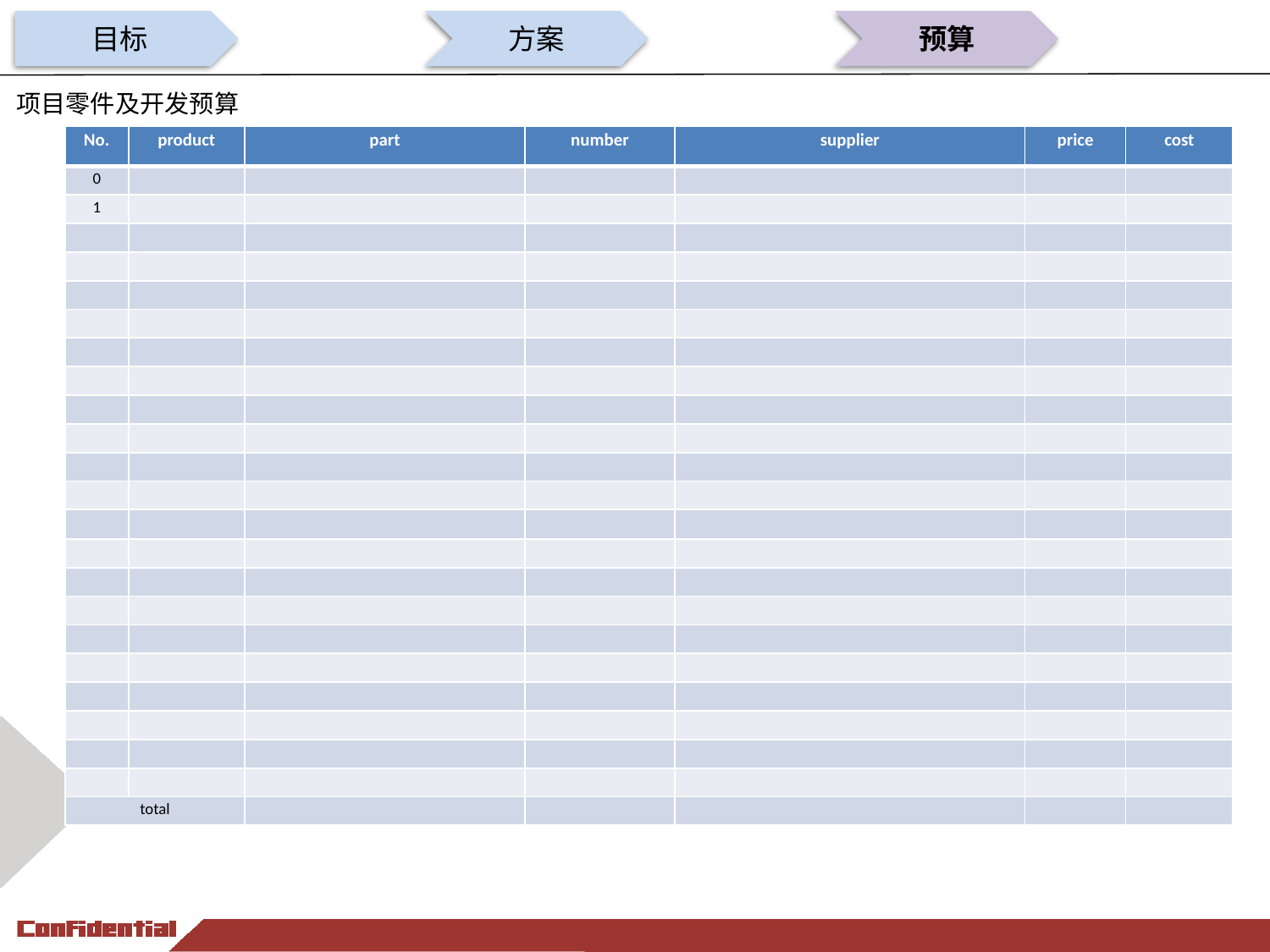

目标
方案
预算
项目零件及开发预算
| No. | product | part | number | supplier | price | cost |
| --- | --- | --- | --- | --- | --- | --- |
| 0 |  |  |  |  |  |  |
| 1 |  |  |  |  |  |  |
|  |  |  |  |  |  |  |
|  |  |  |  |  |  |  |
|  |  |  |  |  |  |  |
|  |  |  |  |  |  |  |
|  |  |  |  |  |  |  |
|  |  |  |  |  |  |  |
|  |  |  |  |  |  |  |
|  |  |  |  |  |  |  |
|  |  |  |  |  |  |  |
|  |  |  |  |  |  |  |
|  |  |  |  |  |  |  |
|  |  |  |  |  |  |  |
|  |  |  |  |  |  |  |
|  |  |  |  |  |  |  |
|  |  |  |  |  |  |  |
|  |  |  |  |  |  |  |
|  |  |  |  |  |  |  |
|  |  |  |  |  |  |  |
|  |  |  |  |  |  |  |
|  |  |  |  |  |  |  |
| total |  |  |  |  |  |  |